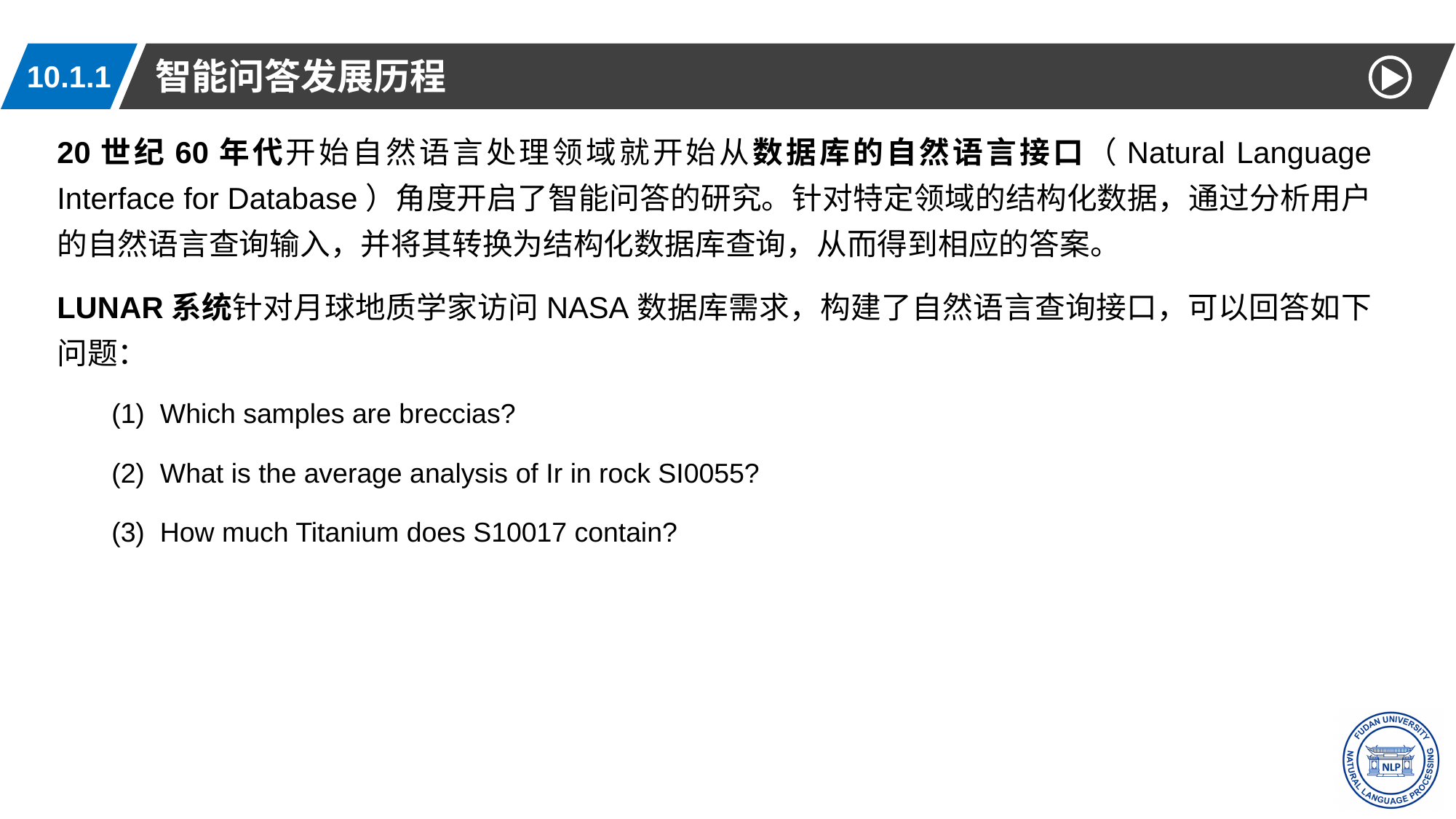

智能问答发展历程
10.1.1

20世纪60年代开始自然语言处理领域就开始从数据库的自然语言接口（Natural Language Interface for Database）角度开启了智能问答的研究。针对特定领域的结构化数据，通过分析用户的自然语言查询输入，并将其转换为结构化数据库查询，从而得到相应的答案。
LUNAR系统针对月球地质学家访问NASA数据库需求，构建了自然语言查询接口，可以回答如下问题：
(1)  Which samples are breccias?
(2)  What is the average analysis of Ir in rock SI0055?
(3)  How much Titanium does S10017 contain?
6